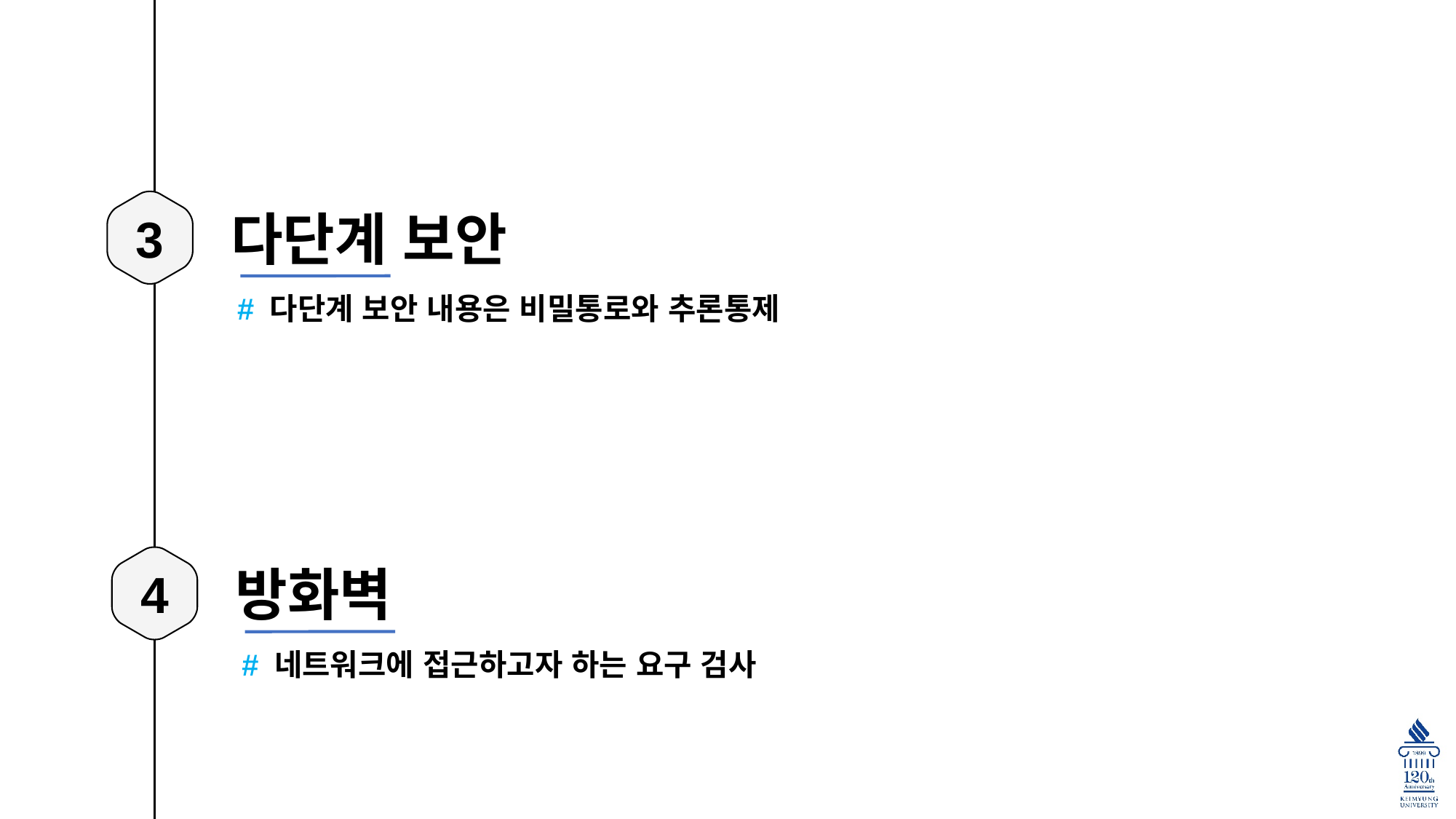

3
다단계 보안
# 다단계 보안 내용은 비밀통로와 추론통제
4
방화벽
# 네트워크에 접근하고자 하는 요구 검사